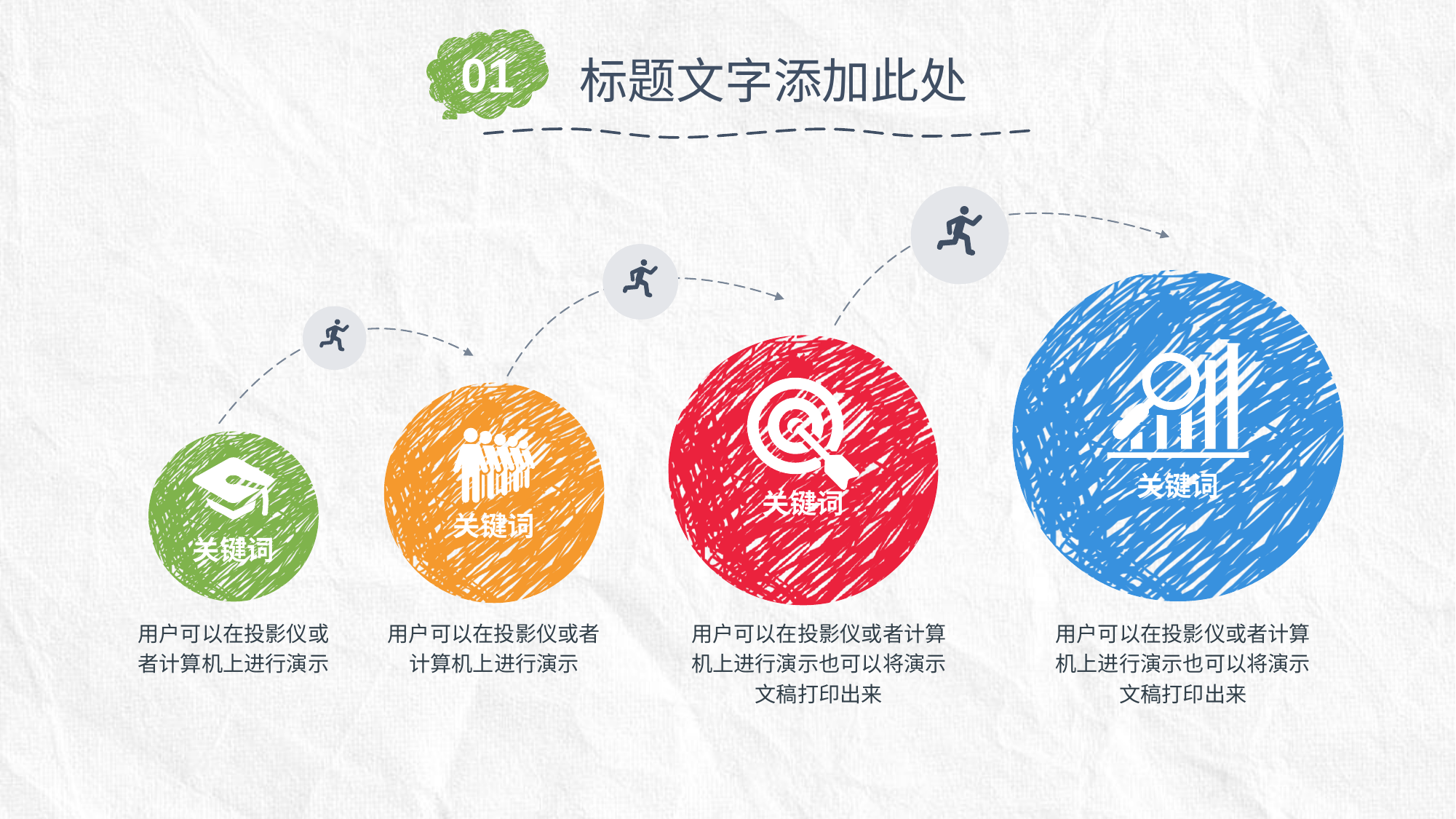

01
标题文字添加此处

关键词

关键词

关键词

关键词

用户可以在投影仪或者计算机上进行演示
用户可以在投影仪或者计算机上进行演示
用户可以在投影仪或者计算机上进行演示也可以将演示文稿打印出来
用户可以在投影仪或者计算机上进行演示也可以将演示文稿打印出来